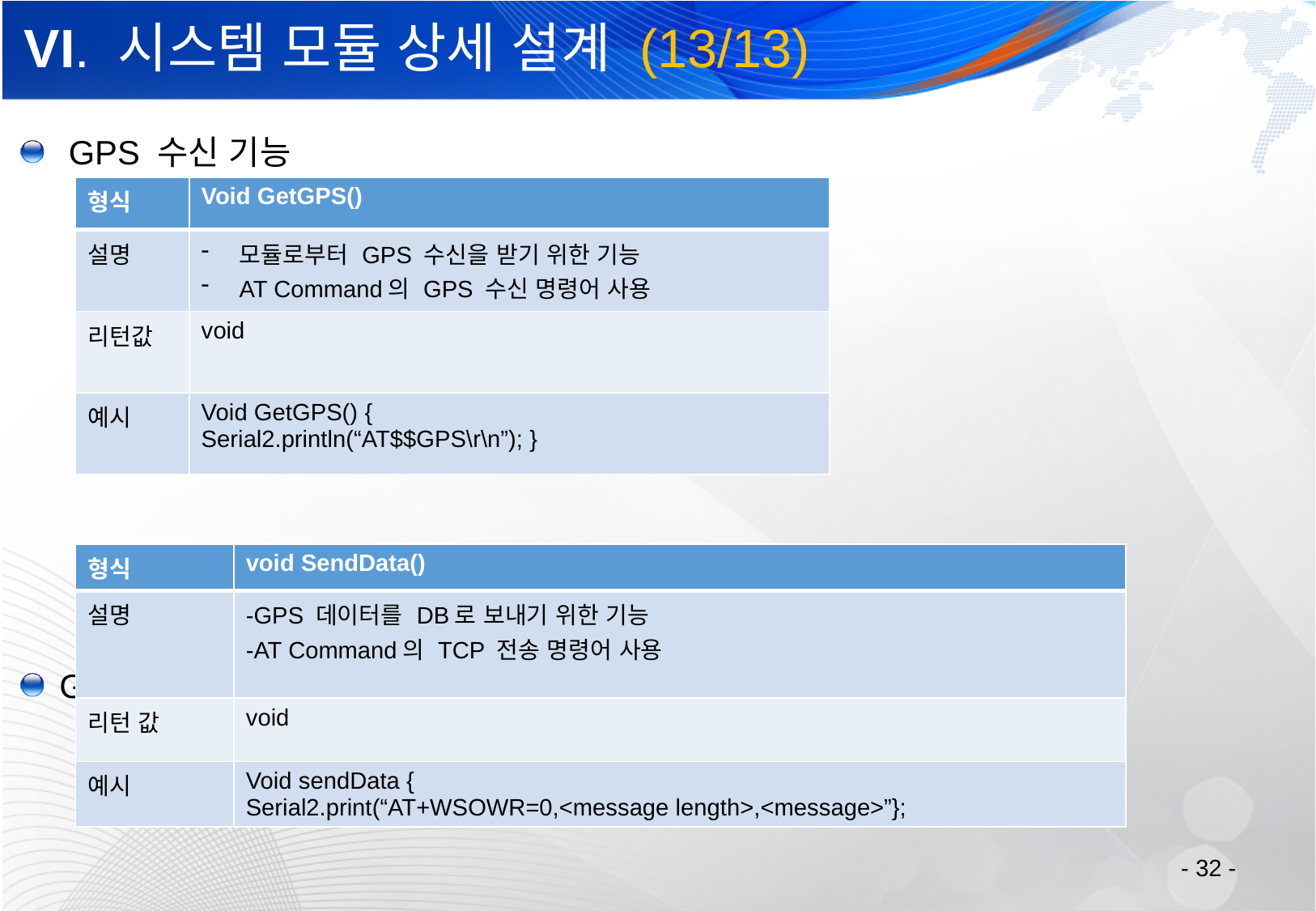

# VI. 시스템 모듈 상세 설계 (13/13)
  GPS 수신 기능

 GPS 데이터를 DB로 전송 기능

| 형식 | Void GetGPS() |
| --- | --- |
| 설명 | 모듈로부터 GPS 수신을 받기 위한 기능 AT Command의 GPS 수신 명령어 사용 |
| 리턴값 | void |
| 예시 | Void GetGPS() { Serial2.println(“AT$$GPS\r\n”); } |
| 형식 | void SendData() |
| --- | --- |
| 설명 | -GPS 데이터를 DB로 보내기 위한 기능 -AT Command의 TCP 전송 명령어 사용 |
| 리턴 값 | void |
| 예시 | Void sendData { Serial2.print(“AT+WSOWR=0,<message length>,<message>”}; |
- 32 -